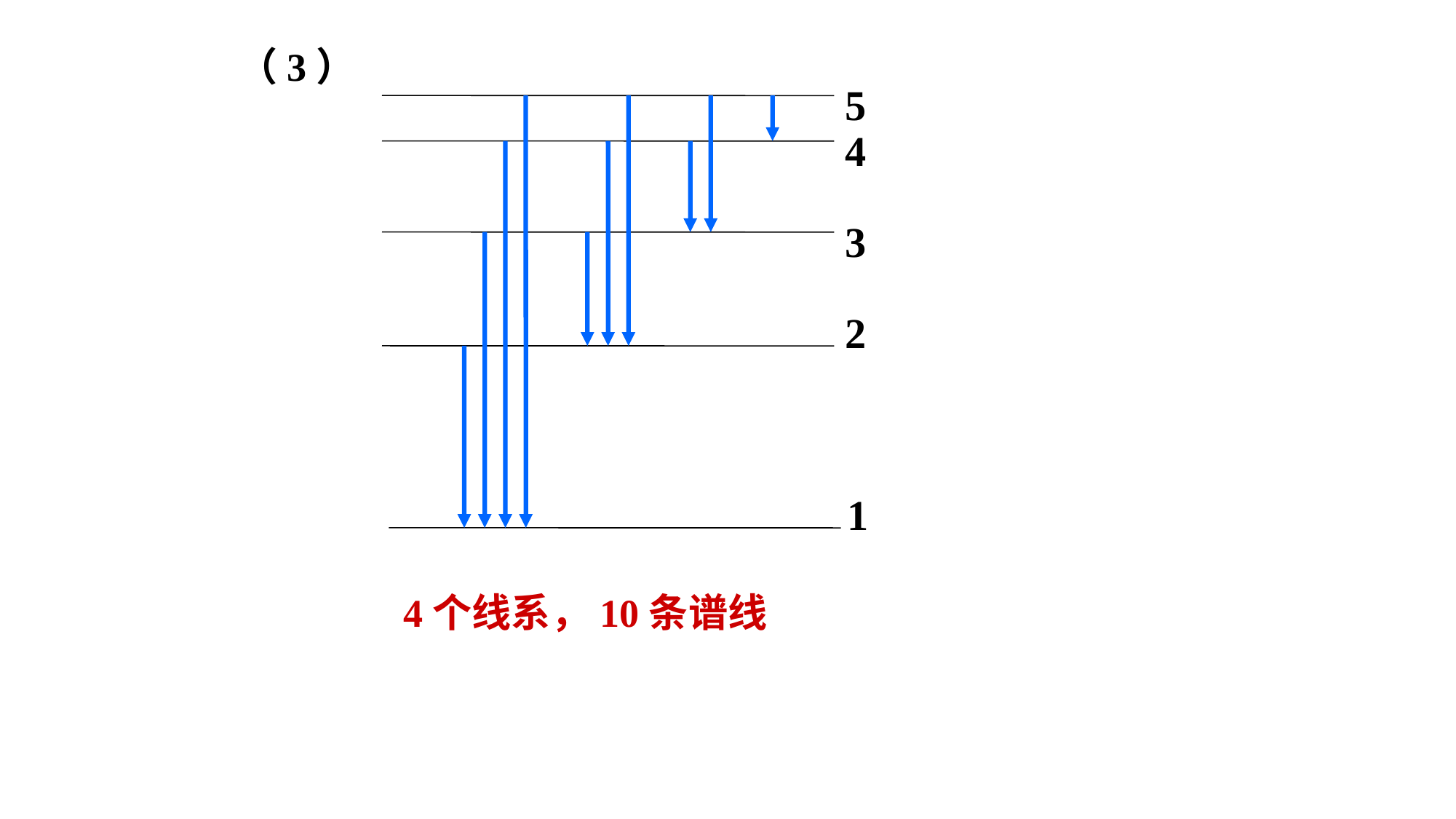

（3）
5

4

3

2

1

  4个线系，10条谱线